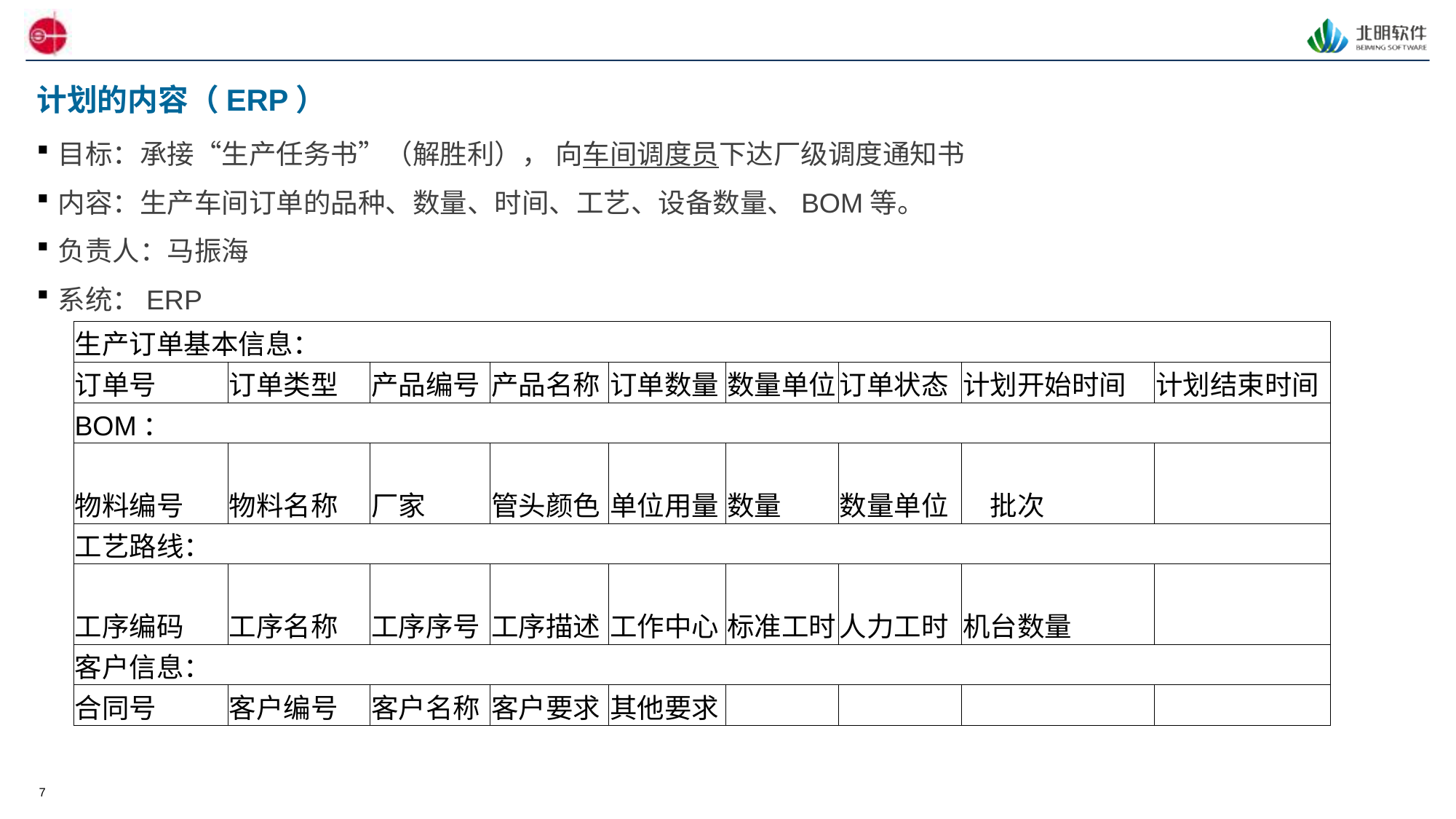

# 计划的内容（ERP）
目标：承接“生产任务书”（解胜利）， 向车间调度员下达厂级调度通知书
内容：生产车间订单的品种、数量、时间、工艺、设备数量、BOM等。
负责人：马振海
系统：ERP
| 生产订单基本信息： |  |  |  |  |  |  |  |  |
| --- | --- | --- | --- | --- | --- | --- | --- | --- |
| 订单号 | 订单类型 | 产品编号 | 产品名称 | 订单数量 | 数量单位 | 订单状态 | 计划开始时间 | 计划结束时间 |
| BOM： |  |  |  |  |  |  |  |  |
| 物料编号 | 物料名称 | 厂家 | 管头颜色 | 单位用量 | 数量 | 数量单位 | 批次 |  |
| 工艺路线： |  |  |  |  |  |  |  |  |
| 工序编码 | 工序名称 | 工序序号 | 工序描述 | 工作中心 | 标准工时 | 人力工时 | 机台数量 |  |
| 客户信息： |  |  |  |  |  |  |  |  |
| 合同号 | 客户编号 | 客户名称 | 客户要求 | 其他要求 |  |  |  |  |